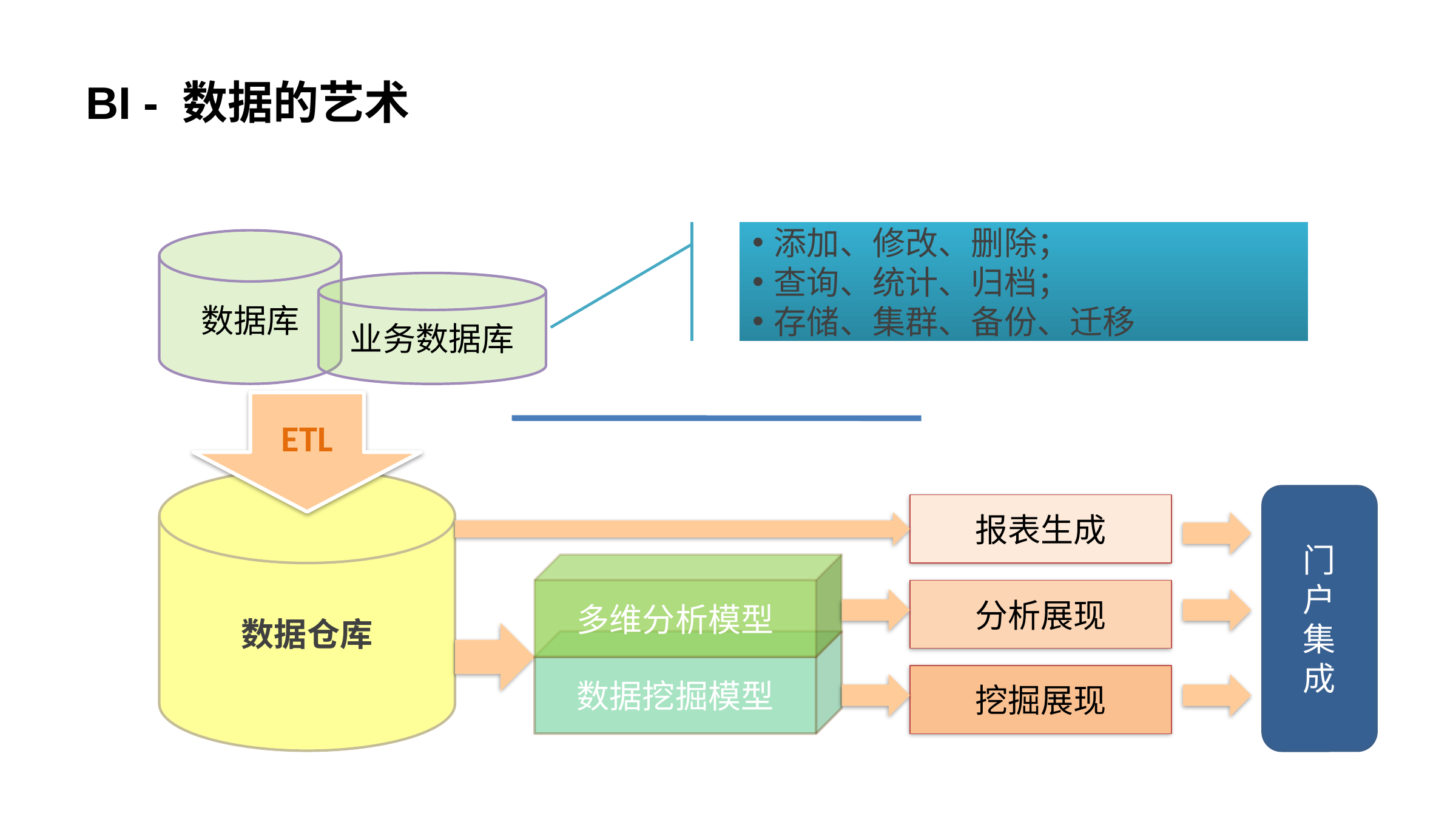

# BI - 数据的艺术
添加、修改、删除；
查询、统计、归档；
存储、集群、备份、迁移
数据库
业务数据库
ETL
数据仓库
门
户
集
成

多维分析模型
数据挖掘模型
分析展现

挖掘展现

报表生成